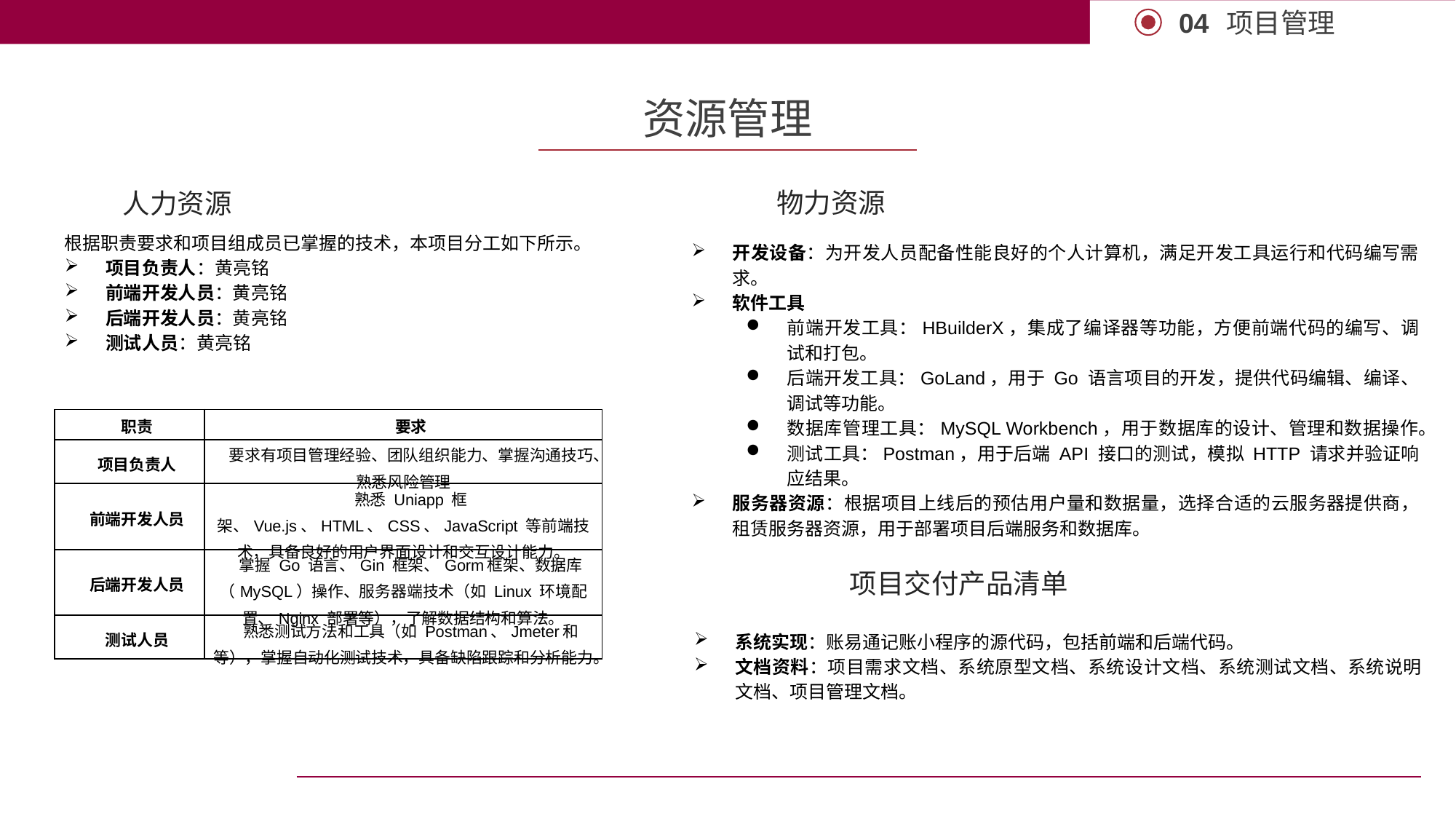

项目管理
04

资源管理
物力资源
开发设备：为开发人员配备性能良好的个人计算机，满足开发工具运行和代码编写需求。
软件工具
前端开发工具：HBuilderX，集成了编译器等功能，方便前端代码的编写、调试和打包。
后端开发工具：GoLand，用于 Go 语言项目的开发，提供代码编辑、编译、调试等功能。
数据库管理工具：MySQL Workbench，用于数据库的设计、管理和数据操作。
测试工具：Postman，用于后端 API 接口的测试，模拟 HTTP 请求并验证响应结果。
服务器资源：根据项目上线后的预估用户量和数据量，选择合适的云服务器提供商，租赁服务器资源，用于部署项目后端服务和数据库。

项目交付产品清单
系统实现：账易通记账小程序的源代码，包括前端和后端代码。
文档资料：项目需求文档、系统原型文档、系统设计文档、系统测试文档、系统说明文档、项目管理文档。
人力资源
根据职责要求和项目组成员已掌握的技术，本项目分工如下所示。
项目负责人：黄亮铭
前端开发人员：黄亮铭
后端开发人员：黄亮铭
测试人员：黄亮铭

| 职责 | 要求 |
| --- | --- |
| 项目负责人 | 要求有项目管理经验、团队组织能力、掌握沟通技巧、熟悉风险管理 |
| 前端开发人员 | 熟悉 Uniapp 框架、Vue.js、HTML、CSS、JavaScript 等前端技术，具备良好的用户界面设计和交互设计能力。 |
| 后端开发人员 | 掌握 Go 语言、Gin 框架、Gorm框架、数据库（MySQL）操作、服务器端技术（如 Linux 环境配置、Nginx 部署等），了解数据结构和算法。 |
| 测试人员 | 熟悉测试方法和工具（如 Postman、Jmeter和 等），掌握自动化测试技术，具备缺陷跟踪和分析能力。 |